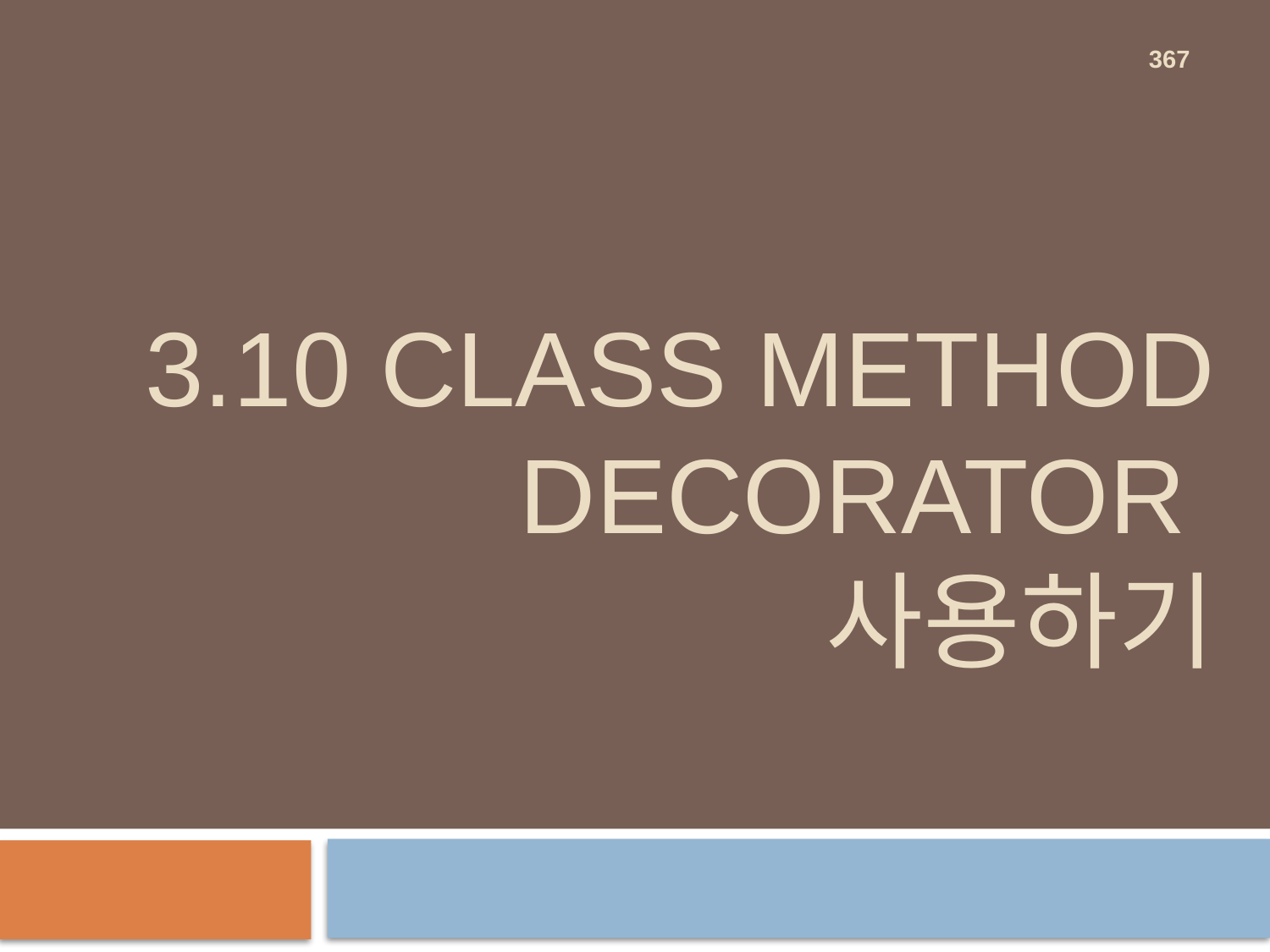

367
# 3.10 class method decorator 사용하기